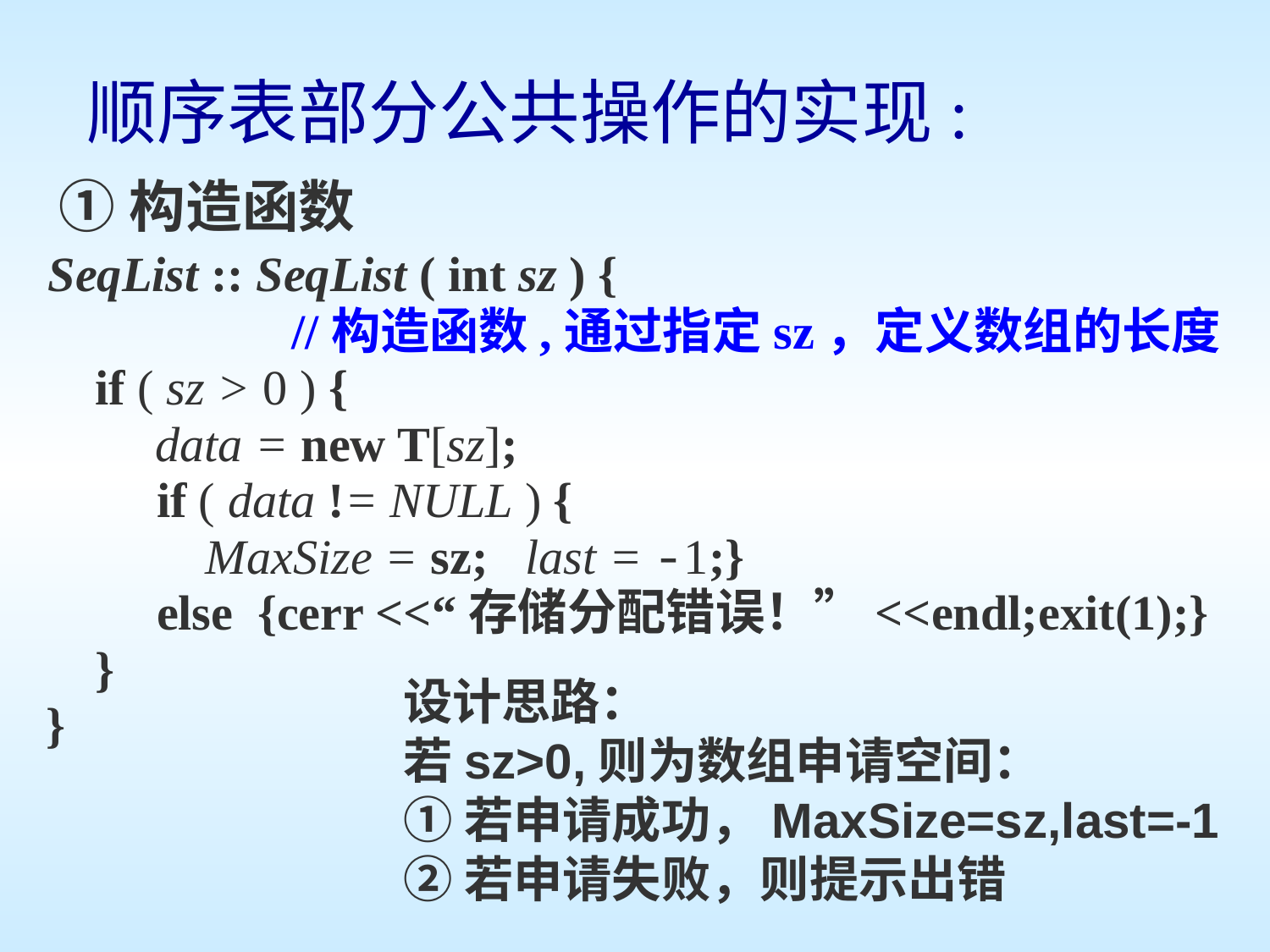

# 顺序表部分公共操作的实现:
  ①构造函数
 SeqList :: SeqList ( int sz ) {
                     //构造函数,通过指定sz，定义数组的长度
     if ( sz > 0 ) {
	      data = new T[sz];
          if ( data != NULL ) {
              MaxSize = sz;   last = -1;}
          else  {cerr <<“存储分配错误！”<<endl;exit(1);}
     }
 }
设计思路：
若sz>0,则为数组申请空间：
①若申请成功，MaxSize=sz,last=-1
②若申请失败，则提示出错